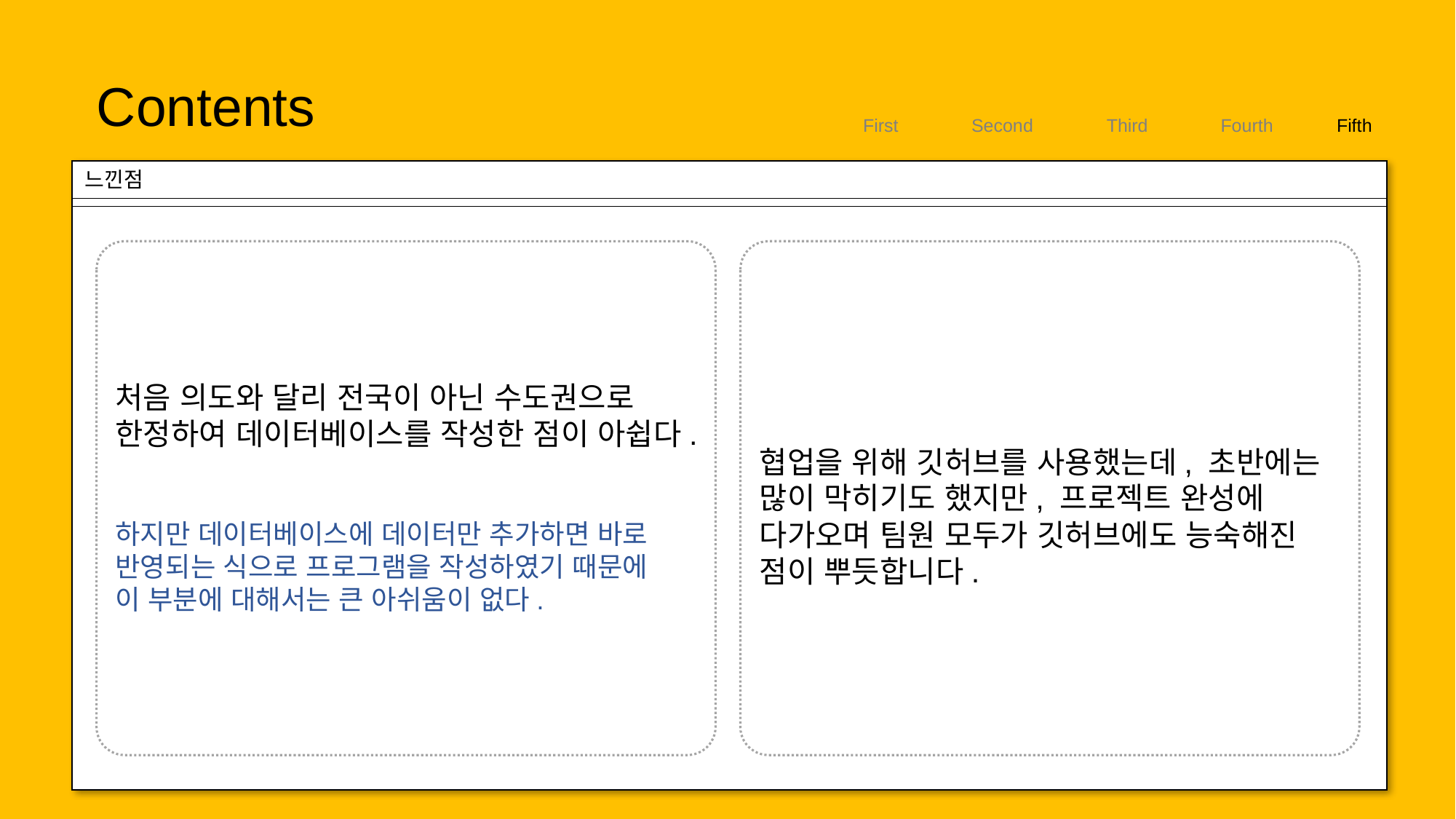

Contents
First
Second
Third
Fourth

Fifth
느낀점

처음 의도와 달리 전국이 아닌 수도권으로 한정하여 데이터베이스를 작성한 점이 아쉽다.

하지만 데이터베이스에 데이터만 추가하면 바로 반영되는 식으로 프로그램을 작성하였기 때문에
이 부분에 대해서는 큰 아쉬움이 없다.
협업을 위해 깃허브를 사용했는데, 초반에는 많이 막히기도 했지만, 프로젝트 완성에 다가오며 팀원 모두가 깃허브에도 능숙해진 점이 뿌듯합니다.